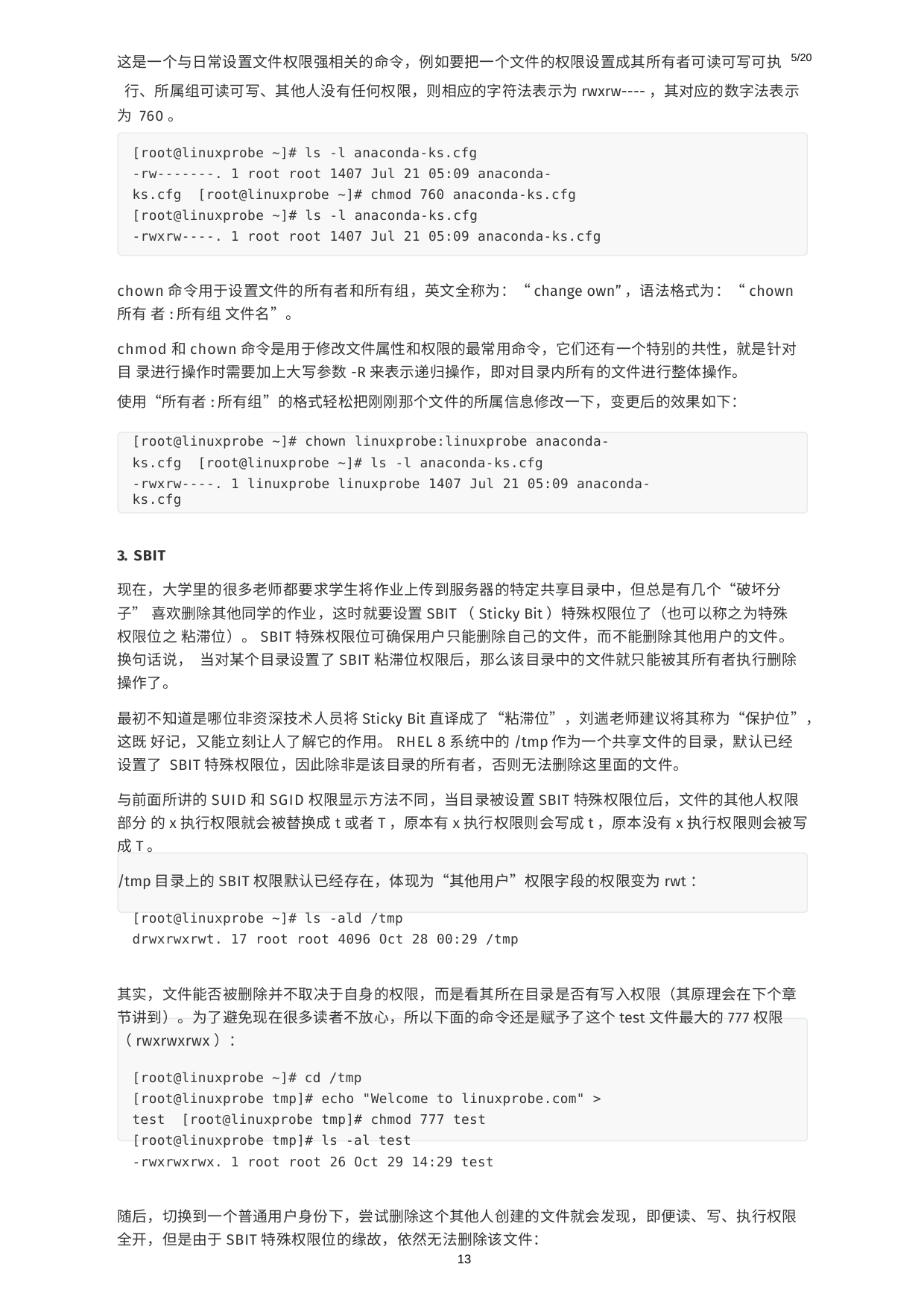

这是一个与日常设置文件权限强相关的命令，例如要把一个文件的权限设置成其所有者可读可写可执 5/20  行、所属组可读可写、其他人没有任何权限，则相应的字符法表示为rwxrw----，其对应的数字法表示为 760。

[root@linuxprobe ~]# ls -l anaconda-ks.cfg
-rw-------. 1 root root 1407 Jul 21 05:09 anaconda-ks.cfg  [root@linuxprobe ~]# chmod 760 anaconda-ks.cfg  [root@linuxprobe ~]# ls -l anaconda-ks.cfg
-rwxrw----. 1 root root 1407 Jul 21 05:09 anaconda-ks.cfg

chown命令用于设置文件的所有者和所有组，英文全称为：“change own”，语法格式为：“chown 所有 者:所有组 文件名”。
chmod和chown命令是用于修改文件属性和权限的最常用命令，它们还有一个特别的共性，就是针对目 录进行操作时需要加上大写参数-R来表示递归操作，即对目录内所有的文件进行整体操作。

使用“所有者:所有组”的格式轻松把刚刚那个文件的所属信息修改一下，变更后的效果如下：

[root@linuxprobe ~]# chown linuxprobe:linuxprobe anaconda-ks.cfg  [root@linuxprobe ~]# ls -l anaconda-ks.cfg
-rwxrw----. 1 linuxprobe linuxprobe 1407 Jul 21 05:09 anaconda-ks.cfg

3. SBIT
现在，大学里的很多老师都要求学生将作业上传到服务器的特定共享目录中，但总是有几个“破坏分子”  喜欢删除其他同学的作业，这时就要设置SBIT（Sticky Bit）特殊权限位了（也可以称之为特殊权限位之 粘滞位）。SBIT特殊权限位可确保用户只能删除自己的文件，而不能删除其他用户的文件。换句话说，  当对某个目录设置了SBIT粘滞位权限后，那么该目录中的文件就只能被其所有者执行删除操作了。
最初不知道是哪位非资深技术人员将Sticky Bit直译成了“粘滞位”，刘遄老师建议将其称为“保护位”，这既 好记，又能立刻让人了解它的作用。RHEL 8系统中的/tmp作为一个共享文件的目录，默认已经设置了 SBIT特殊权限位，因此除非是该目录的所有者，否则无法删除这里面的文件。
与前面所讲的SUID和SGID权限显示方法不同，当目录被设置SBIT特殊权限位后，文件的其他人权限部分 的x执行权限就会被替换成t或者T，原本有x执行权限则会写成t，原本没有x执行权限则会被写成T。
/tmp目录上的SBIT权限默认已经存在，体现为“其他用户”权限字段的权限变为rwt：

[root@linuxprobe ~]# ls -ald /tmp
drwxrwxrwt. 17 root root 4096 Oct 28 00:29 /tmp

其实，文件能否被删除并不取决于自身的权限，而是看其所在目录是否有写入权限（其原理会在下个章 节讲到）。为了避免现在很多读者不放心，所以下面的命令还是赋予了这个test文件最大的777权限
（rwxrwxrwx）：

[root@linuxprobe ~]# cd /tmp
[root@linuxprobe tmp]# echo "Welcome to linuxprobe.com" > test  [root@linuxprobe tmp]# chmod 777 test
[root@linuxprobe tmp]# ls -al test
-rwxrwxrwx. 1 root root 26 Oct 29 14:29 test

随后，切换到一个普通用户身份下，尝试删除这个其他人创建的文件就会发现，即便读、写、执行权限 全开，但是由于SBIT特殊权限位的缘故，依然无法删除该文件：

13